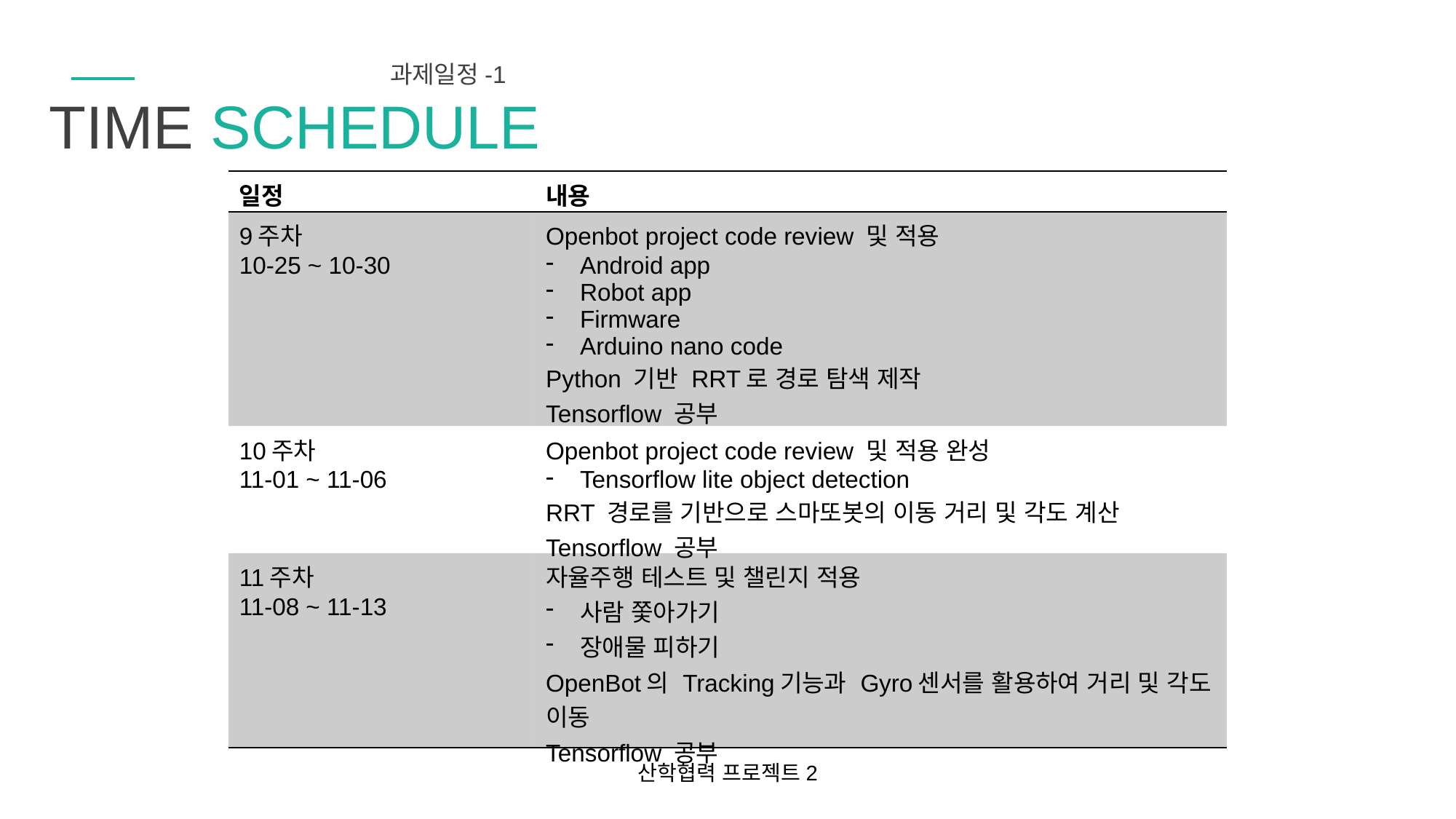

과제일정-1
TIME SCHEDULE
| 일정 | 내용 |
| --- | --- |
| 9주차 10-25 ~ 10-30 | Openbot project code review 및 적용 Android app Robot app Firmware Arduino nano code Python 기반 RRT로 경로 탐색 제작 Tensorflow 공부 |
| 10주차 11-01 ~ 11-06 | Openbot project code review 및 적용 완성 Tensorflow lite object detection RRT 경로를 기반으로 스마또봇의 이동 거리 및 각도 계산 Tensorflow 공부 |
| 11주차 11-08 ~ 11-13 | 자율주행 테스트 및 챌린지 적용 사람 쫓아가기 장애물 피하기 OpenBot의 Tracking기능과 Gyro센서를 활용하여 거리 및 각도 이동 Tensorflow 공부 |
산학협력 프로젝트2